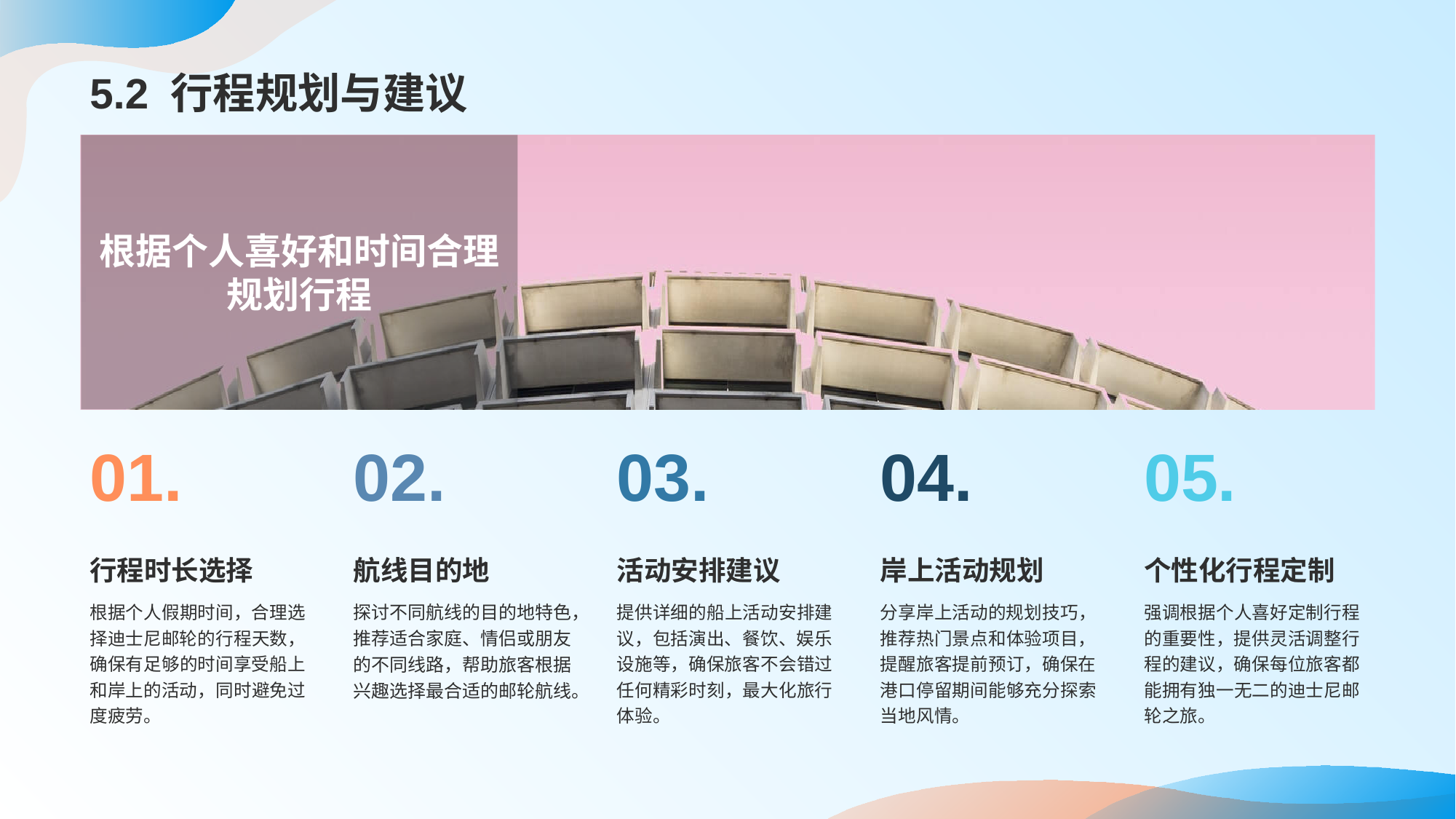

# 5.2 行程规划与建议

根据个人喜好和时间合理规划行程
01.
行程时长选择
根据个人假期时间，合理选择迪士尼邮轮的行程天数，确保有足够的时间享受船上和岸上的活动，同时避免过度疲劳。
02.
航线目的地
探讨不同航线的目的地特色，推荐适合家庭、情侣或朋友的不同线路，帮助旅客根据兴趣选择最合适的邮轮航线。
03.
活动安排建议
提供详细的船上活动安排建议，包括演出、餐饮、娱乐设施等，确保旅客不会错过任何精彩时刻，最大化旅行体验。
04.
岸上活动规划
分享岸上活动的规划技巧，推荐热门景点和体验项目，提醒旅客提前预订，确保在港口停留期间能够充分探索当地风情。
05.
个性化行程定制
强调根据个人喜好定制行程的重要性，提供灵活调整行程的建议，确保每位旅客都能拥有独一无二的迪士尼邮轮之旅。